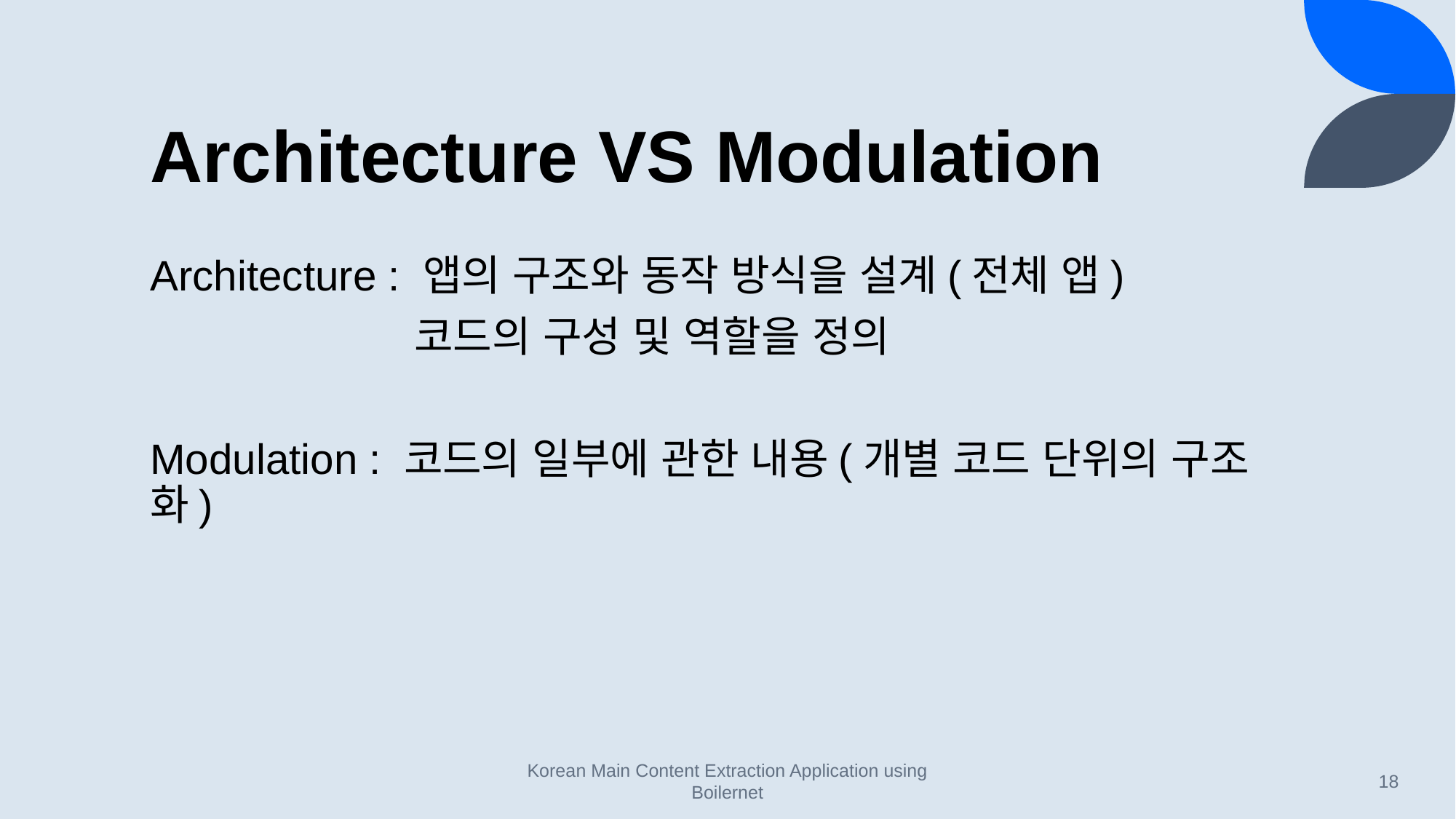

# Architecture VS Modulation
Architecture : 앱의 구조와 동작 방식을 설계(전체 앱)
		   코드의 구성 및 역할을 정의

Modulation : 코드의 일부에 관한 내용(개별 코드 단위의 구조화)
Korean Main Content Extraction Application using Boilernet
18